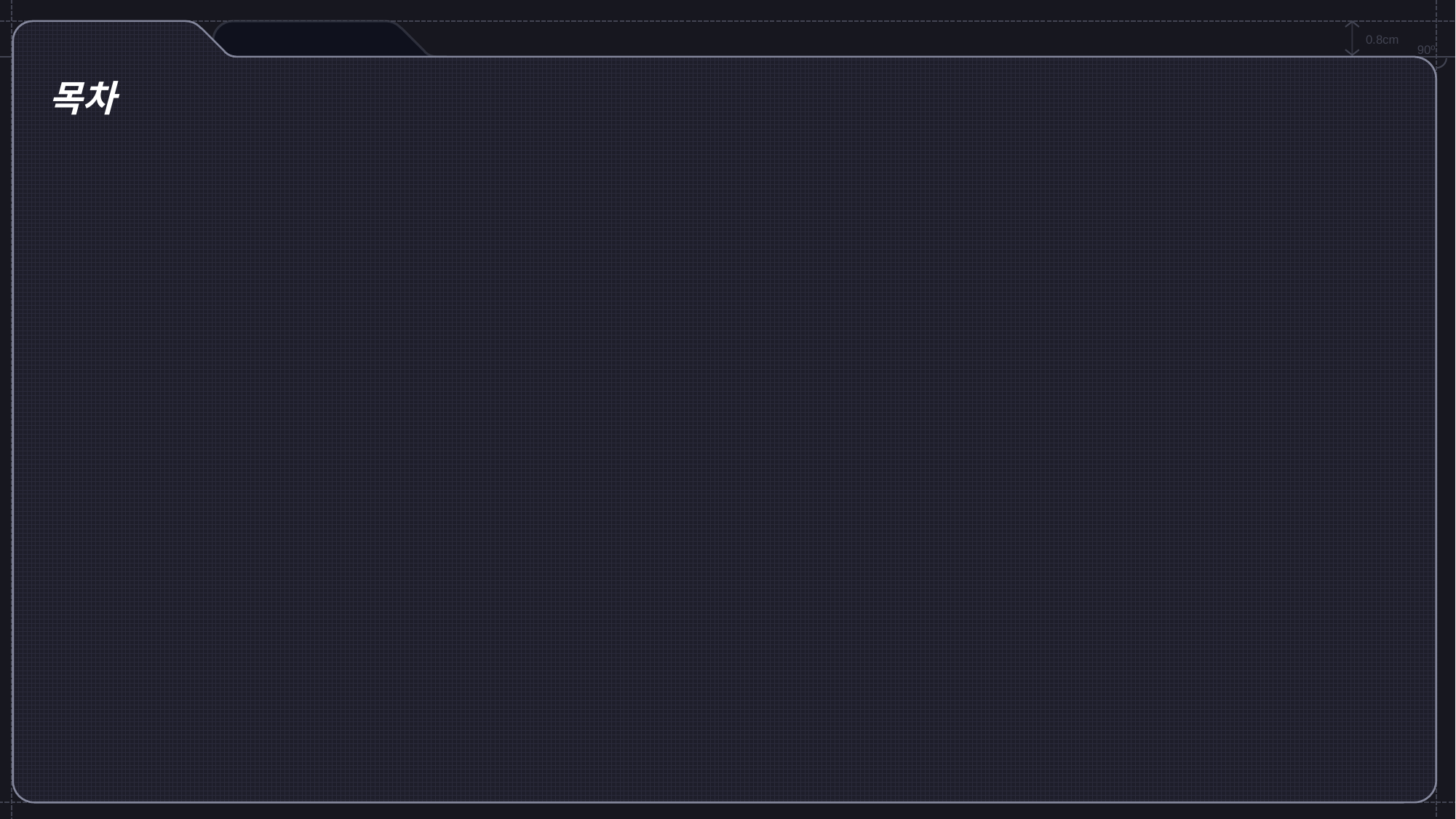

0.8cm
90º

목차
1. 프로젝트 개요
2. 프로젝트 팀 구성 및 역할
3. 프로젝트 진행 준비 과정
4. 프로젝트 진행 현황
5. 자체 평가 의견